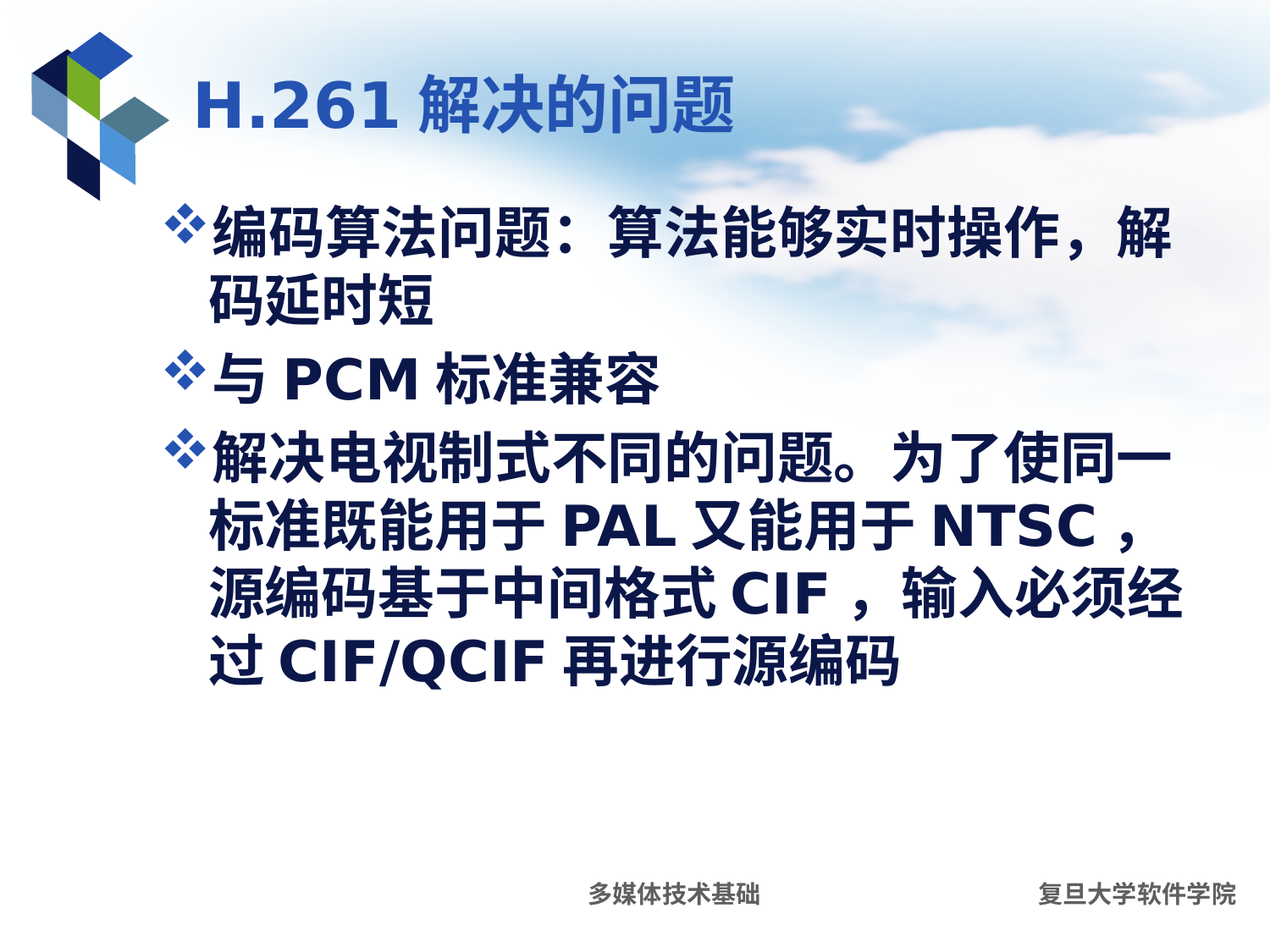

# H.261解决的问题
编码算法问题：算法能够实时操作，解码延时短
与PCM标准兼容
解决电视制式不同的问题。为了使同一标准既能用于PAL又能用于NTSC，源编码基于中间格式CIF，输入必须经过CIF/QCIF再进行源编码
多媒体技术基础